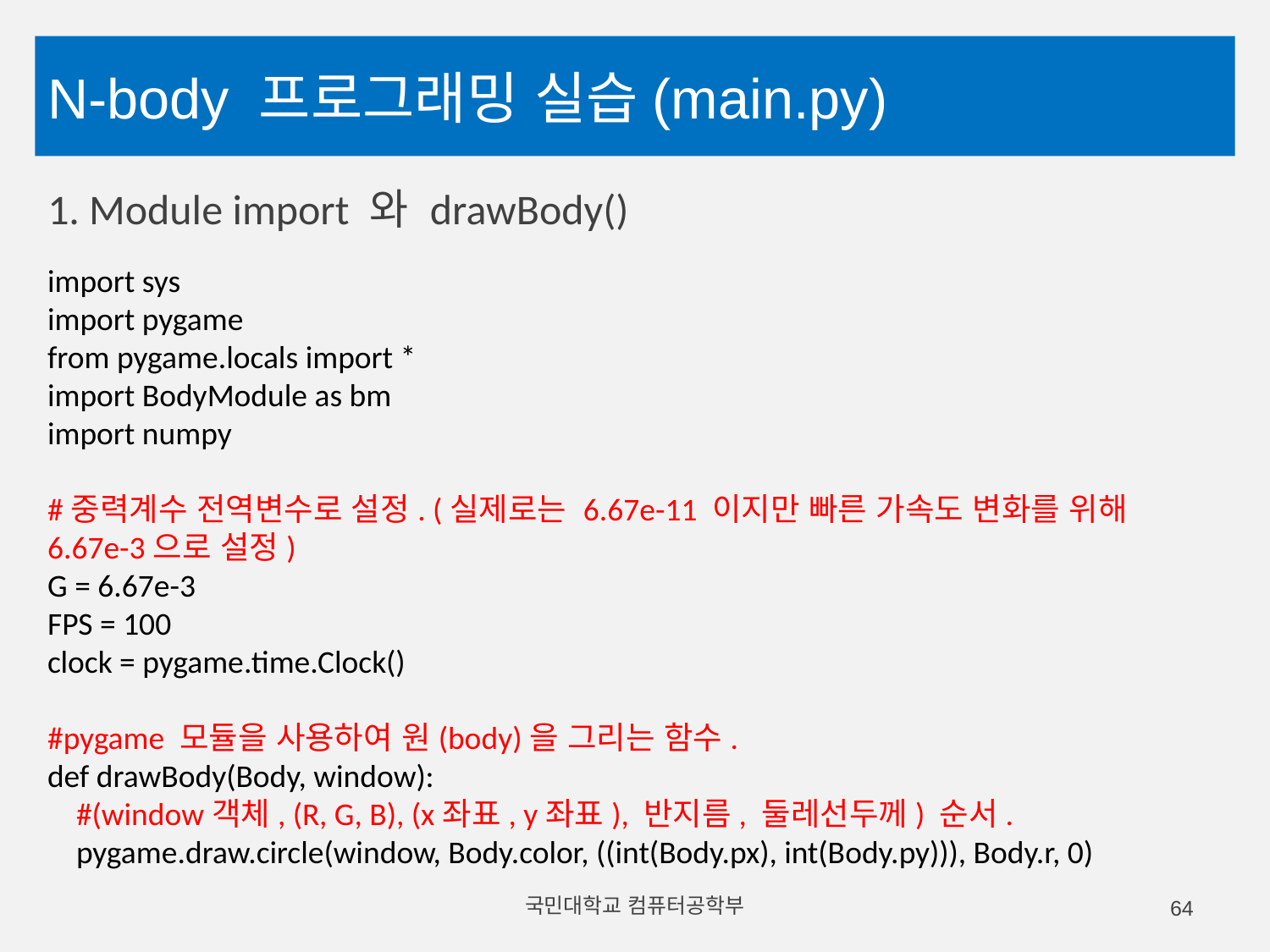

# N-body 프로그래밍 실습(main.py)
1. Module import 와 drawBody()
import sys
import pygame
from pygame.locals import *
import BodyModule as bm
import numpy

#중력계수 전역변수로 설정. (실제로는 6.67e-11 이지만 빠른 가속도 변화를 위해 6.67e-3으로 설정)
G = 6.67e-3
FPS = 100
clock = pygame.time.Clock()

#pygame 모듈을 사용하여 원(body)을 그리는 함수.
def drawBody(Body, window):
    #(window객체, (R, G, B), (x좌표, y좌표), 반지름, 둘레선두께) 순서.
    pygame.draw.circle(window, Body.color, ((int(Body.px), int(Body.py))), Body.r, 0)
국민대학교 컴퓨터공학부
64